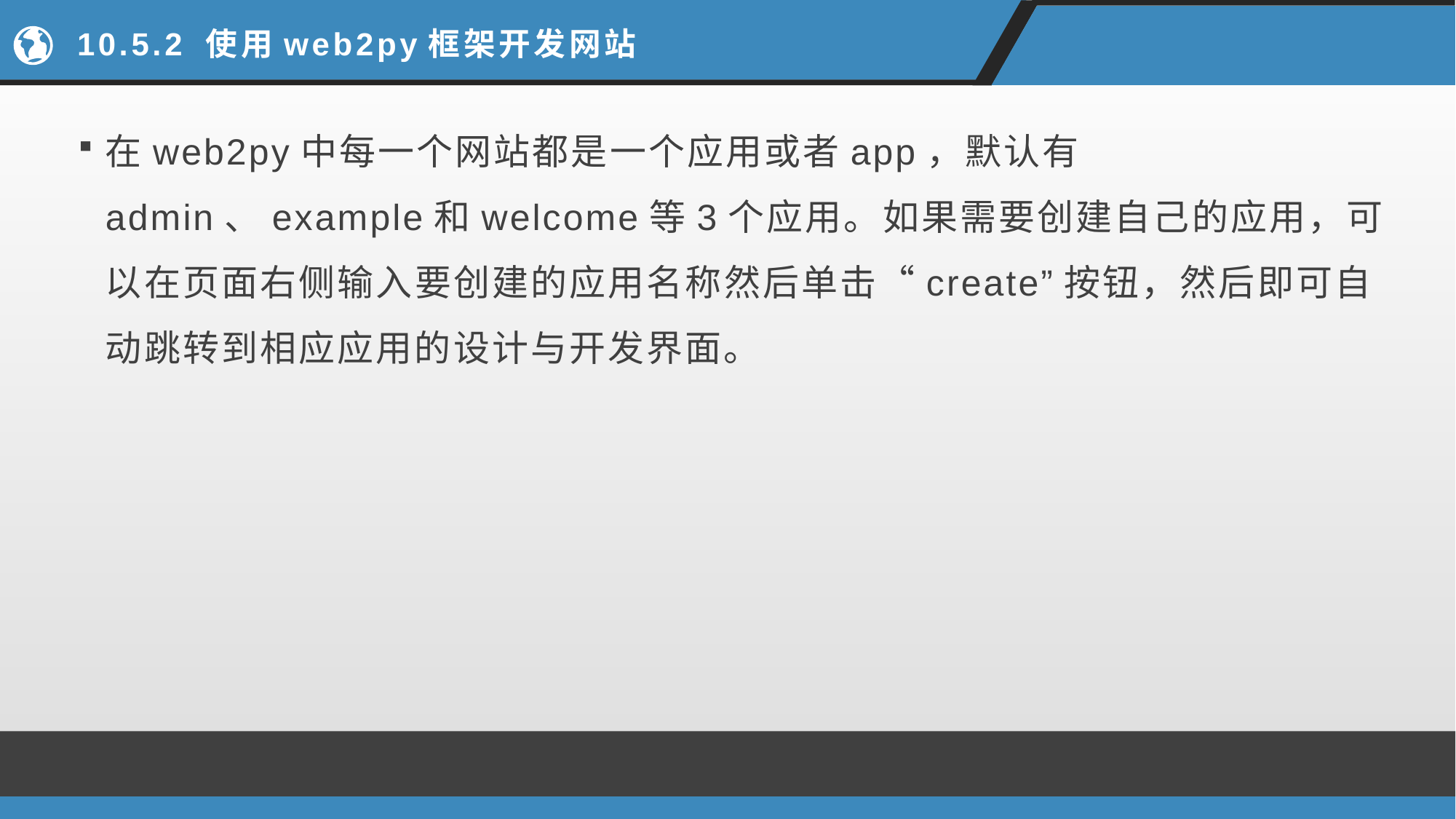

# 10.5.2 使用web2py框架开发网站

在web2py中每一个网站都是一个应用或者app，默认有admin、example和welcome等3个应用。如果需要创建自己的应用，可以在页面右侧输入要创建的应用名称然后单击“create”按钮，然后即可自动跳转到相应应用的设计与开发界面。